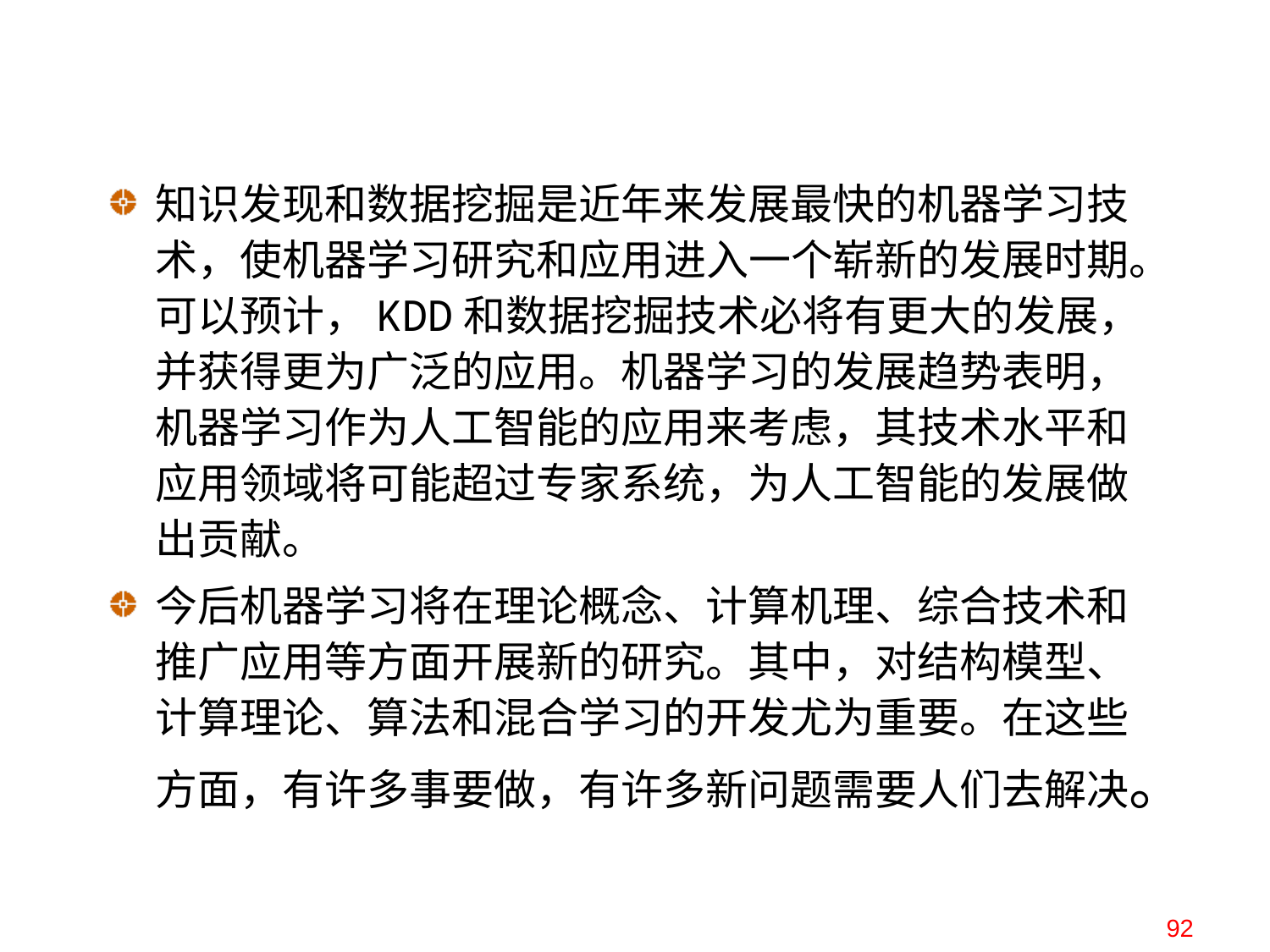

知识发现和数据挖掘是近年来发展最快的机器学习技术，使机器学习研究和应用进入一个崭新的发展时期。可以预计，KDD和数据挖掘技术必将有更大的发展，并获得更为广泛的应用。机器学习的发展趋势表明，机器学习作为人工智能的应用来考虑，其技术水平和应用领域将可能超过专家系统，为人工智能的发展做出贡献。
今后机器学习将在理论概念、计算机理、综合技术和推广应用等方面开展新的研究。其中，对结构模型、计算理论、算法和混合学习的开发尤为重要。在这些方面，有许多事要做，有许多新问题需要人们去解决。
92